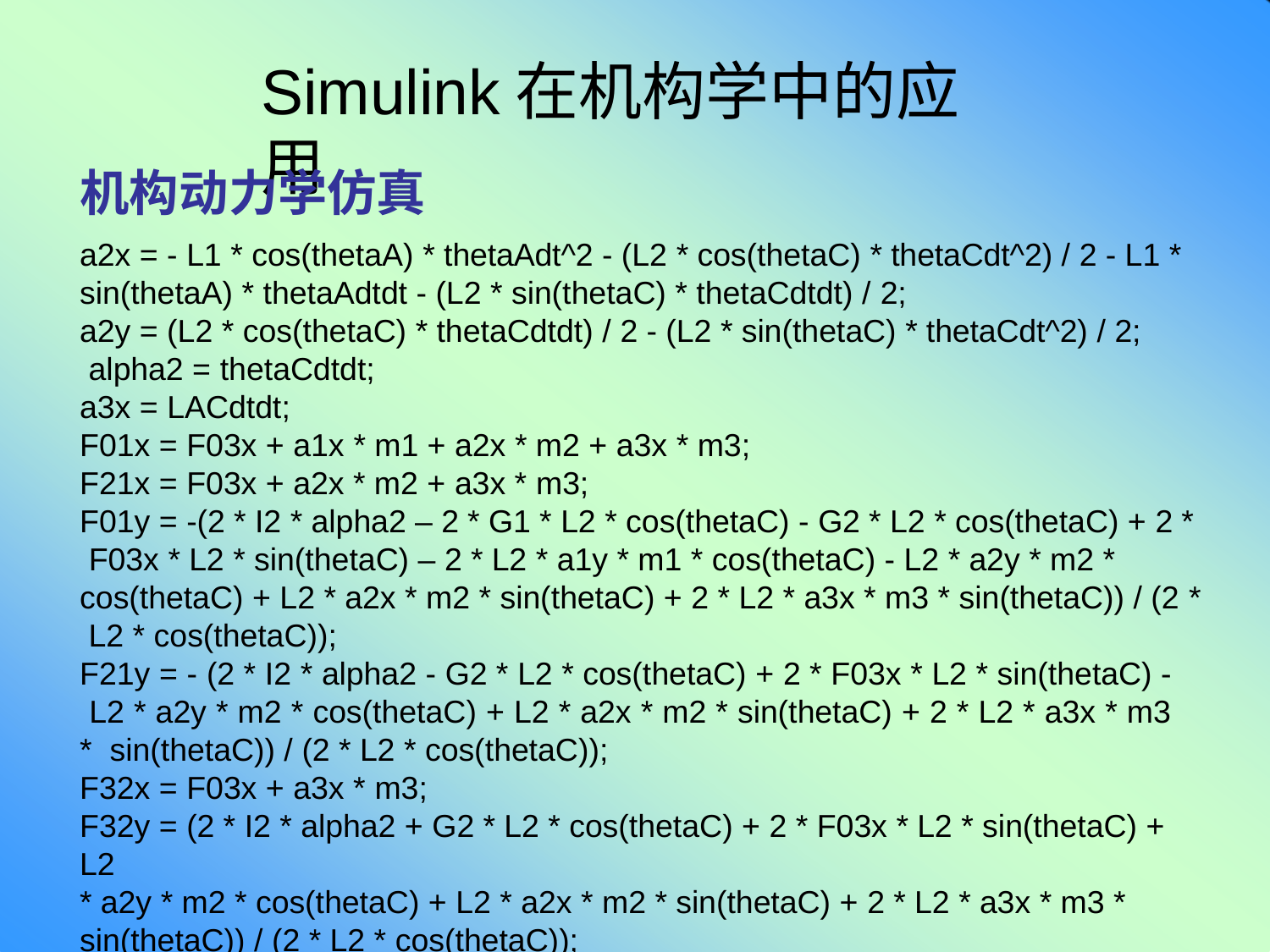

# Simulink在机构学中的应用
机构动力学仿真
a2x = - L1 * cos(thetaA) * thetaAdt^2 - (L2 * cos(thetaC) * thetaCdt^2) / 2 - L1 *
sin(thetaA) * thetaAdtdt - (L2 * sin(thetaC) * thetaCdtdt) / 2;
a2y = (L2 * cos(thetaC) * thetaCdtdt) / 2 - (L2 * sin(thetaC) * thetaCdt^2) / 2;  alpha2 = thetaCdtdt;
a3x = LACdtdt;
F01x = F03x + a1x * m1 + a2x * m2 + a3x * m3;
F21x = F03x + a2x * m2 + a3x * m3;
F01y = -(2 * I2 * alpha2 – 2 * G1 * L2 * cos(thetaC) - G2 * L2 * cos(thetaC) + 2 *  F03x * L2 * sin(thetaC) – 2 * L2 * a1y * m1 * cos(thetaC) - L2 * a2y * m2 *  cos(thetaC) + L2 * a2x * m2 * sin(thetaC) + 2 * L2 * a3x * m3 * sin(thetaC)) / (2 *  L2 * cos(thetaC));
F21y = - (2 * I2 * alpha2 - G2 * L2 * cos(thetaC) + 2 * F03x * L2 * sin(thetaC) -  L2 * a2y * m2 * cos(thetaC) + L2 * a2x * m2 * sin(thetaC) + 2 * L2 * a3x * m3 *  sin(thetaC)) / (2 * L2 * cos(thetaC));
F32x = F03x + a3x * m3;
F32y = (2 * I2 * alpha2 + G2 * L2 * cos(thetaC) + 2 * F03x * L2 * sin(thetaC) + L2
* a2y * m2 * cos(thetaC) + L2 * a2x * m2 * sin(thetaC) + 2 * L2 * a3x * m3 *
sin(thetaC)) / (2 * L2 * cos(thetaC));